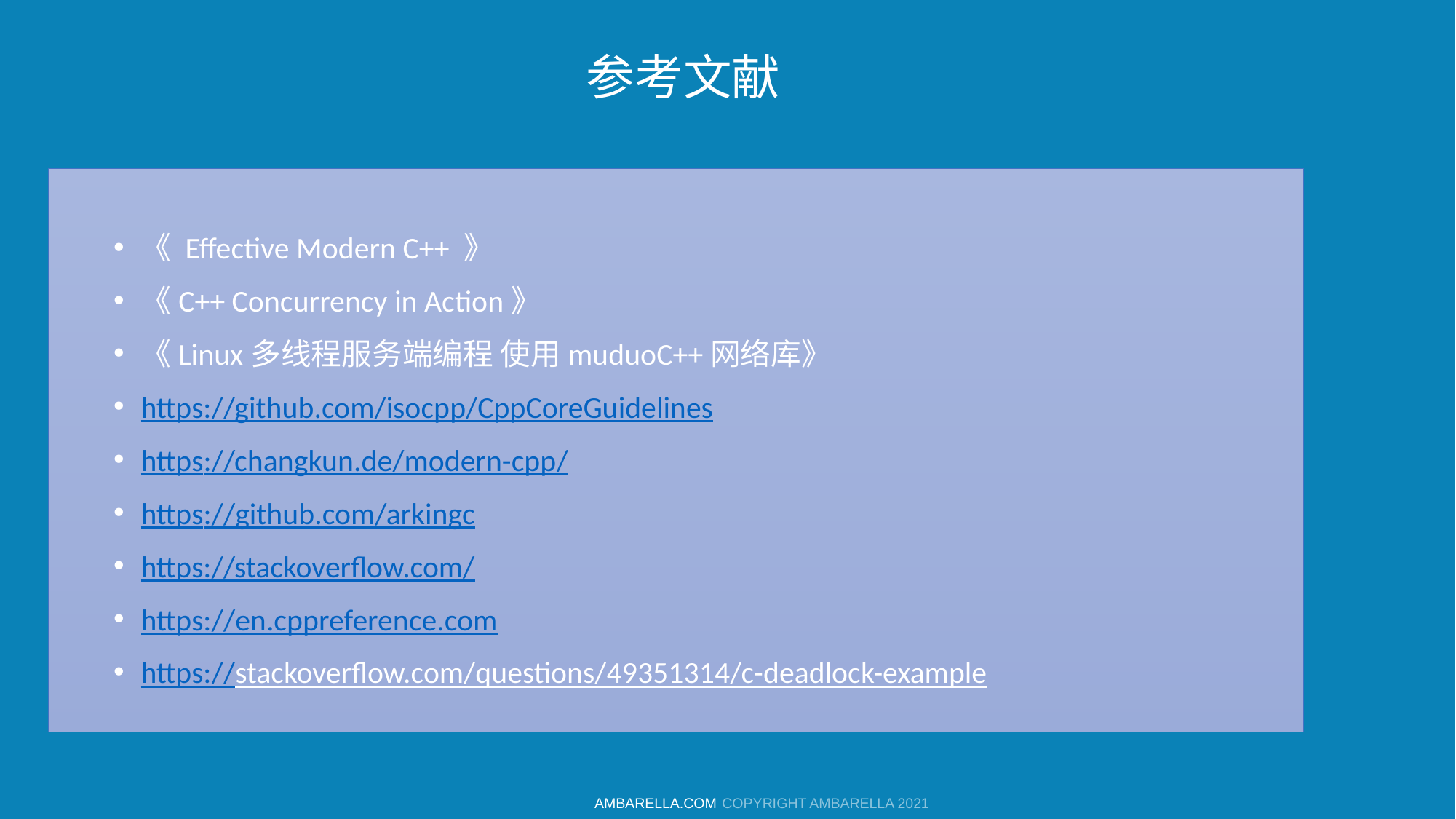

# 参考文献

《 Effective Modern C++ 》
《C++ Concurrency in Action》
《Linux多线程服务端编程 使用muduoC++网络库》
https://github.com/isocpp/CppCoreGuidelines
https://changkun.de/modern-cpp/
https://github.com/arkingc
https://stackoverflow.com/
https://en.cppreference.com
https://stackoverflow.com/questions/49351314/c-deadlock-example